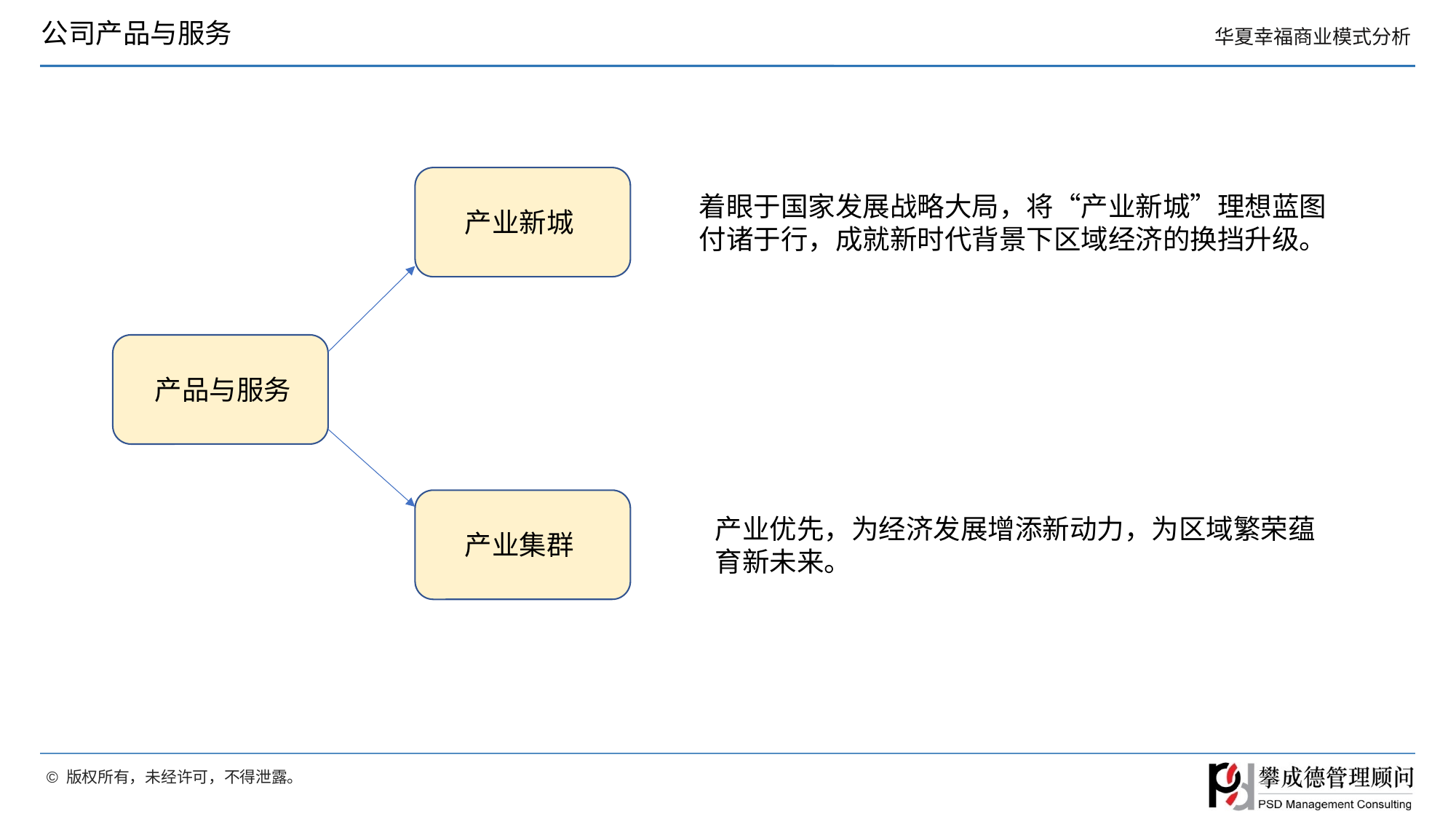

公司产品与服务

着眼于国家发展战略大局，将“产业新城”理想蓝图付诸于行，成就新时代背景下区域经济的换挡升级。
产业新城

产品与服务

产业优先，为经济发展增添新动力，为区域繁荣蕴育新未来。
产业集群